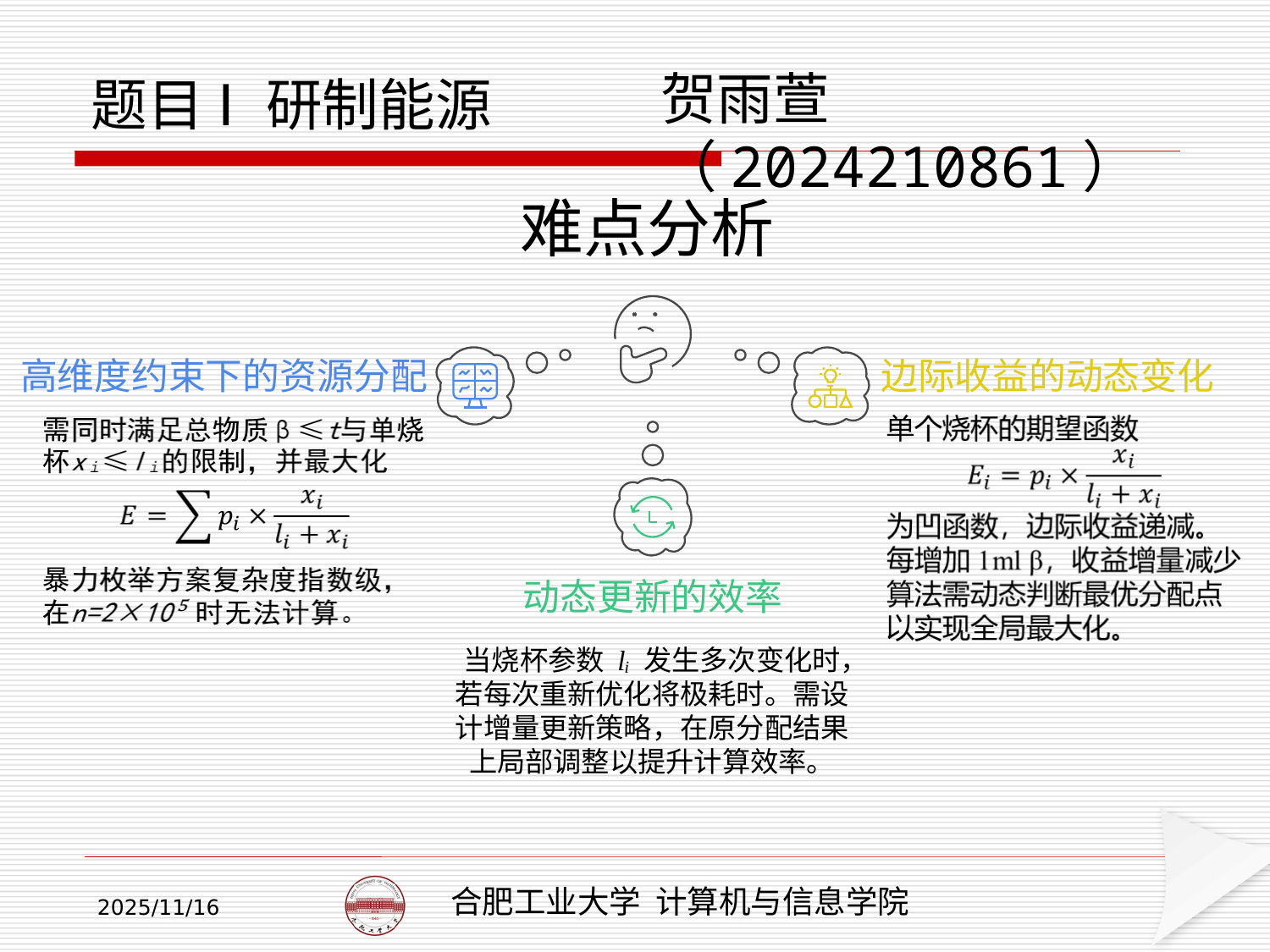

贺雨萱（2024210861）
题目I 研制能源
难点分析

高维度约束下的资源分配
边际收益的动态变化

动态更新的效率
当烧杯参数 lᵢ 发生多次变化时，若每次重新优化将极耗时。需设计增量更新策略，在原分配结果上局部调整以提升计算效率。